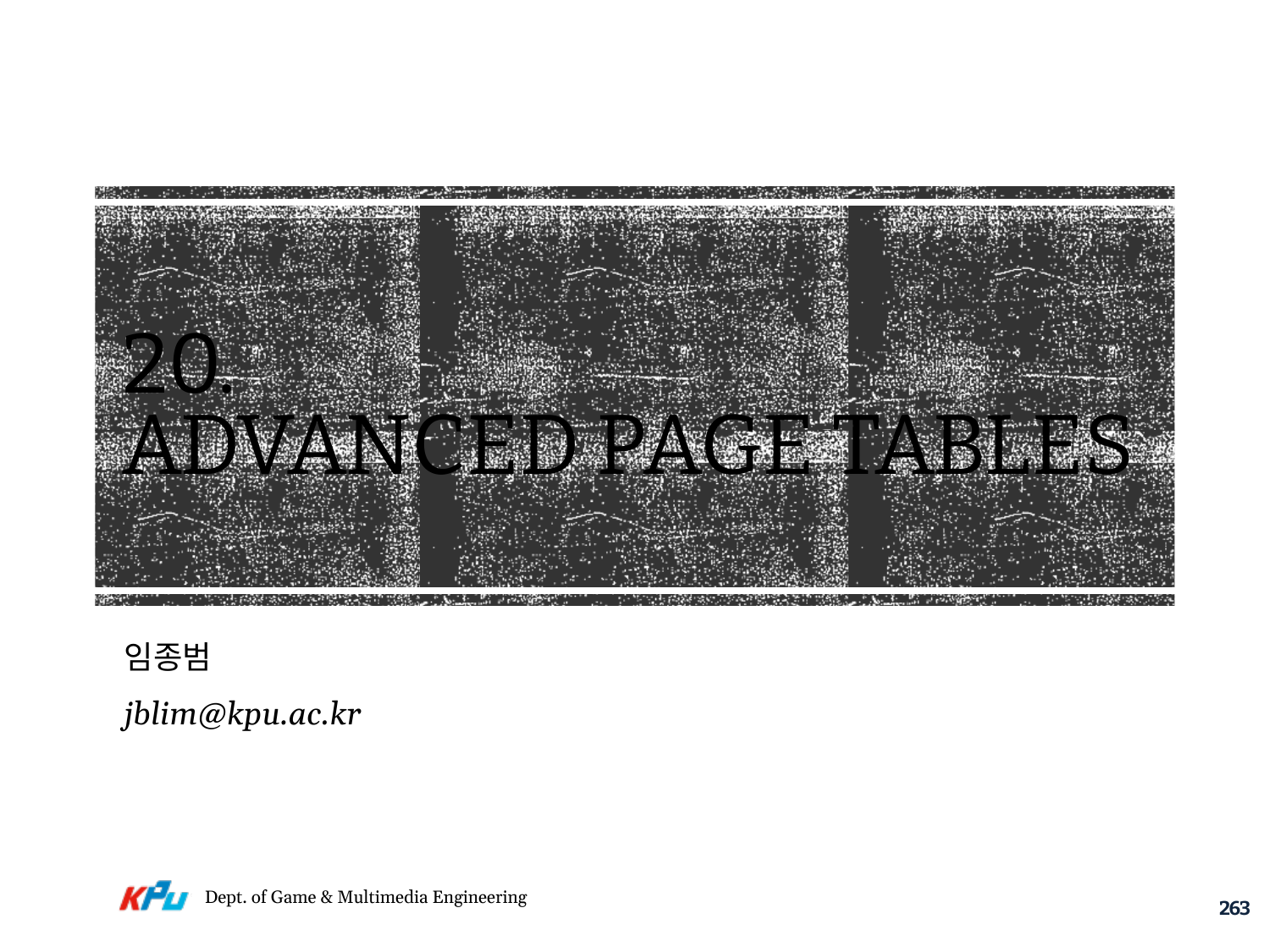

# 20. Advanced Page Tables
임종범
jblim@kpu.ac.kr

Dept. of Game & Multimedia Engineering
263